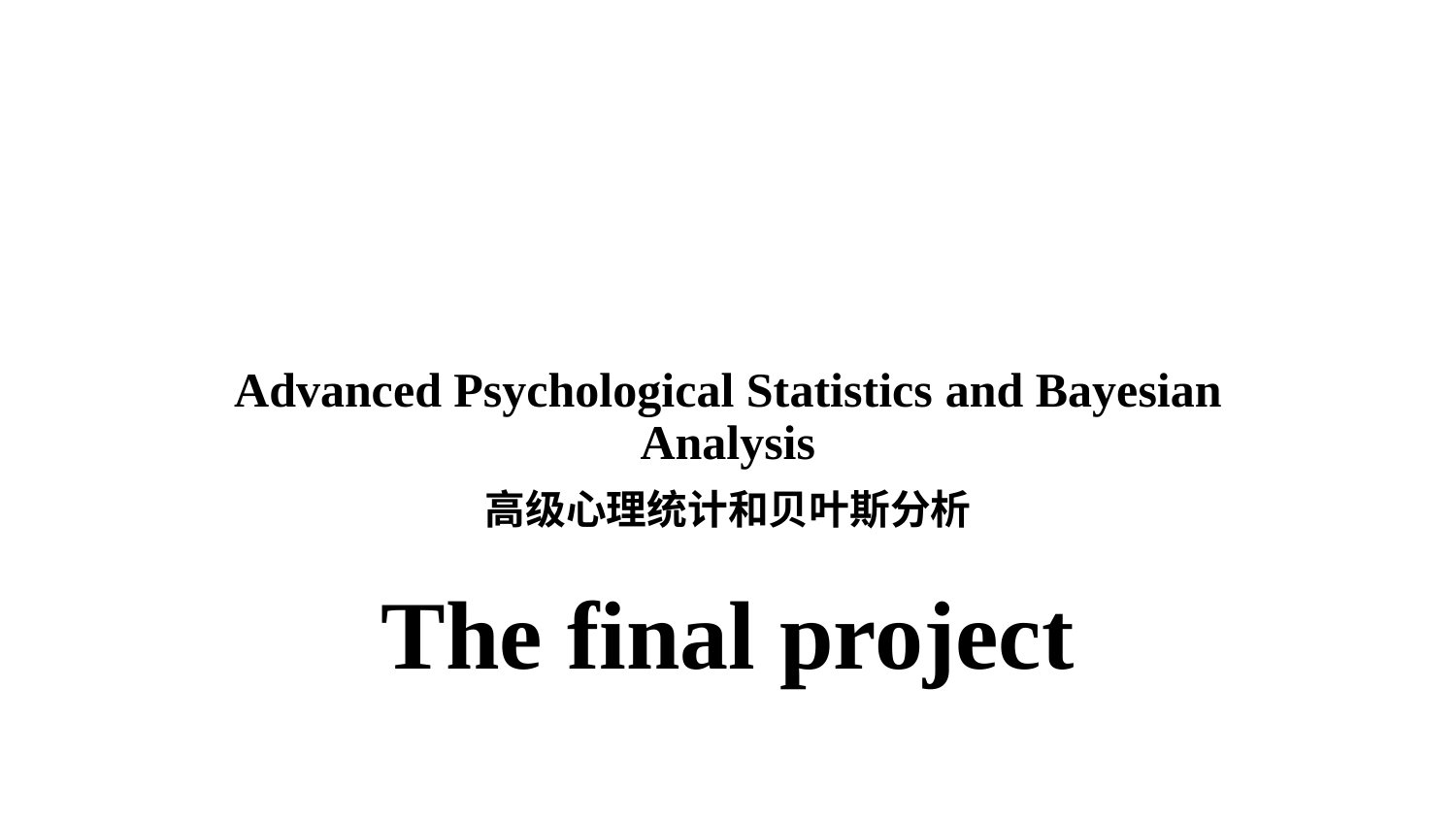

# Advanced Psychological Statistics and Bayesian Analysis 高级心理统计和贝叶斯分析 The final project